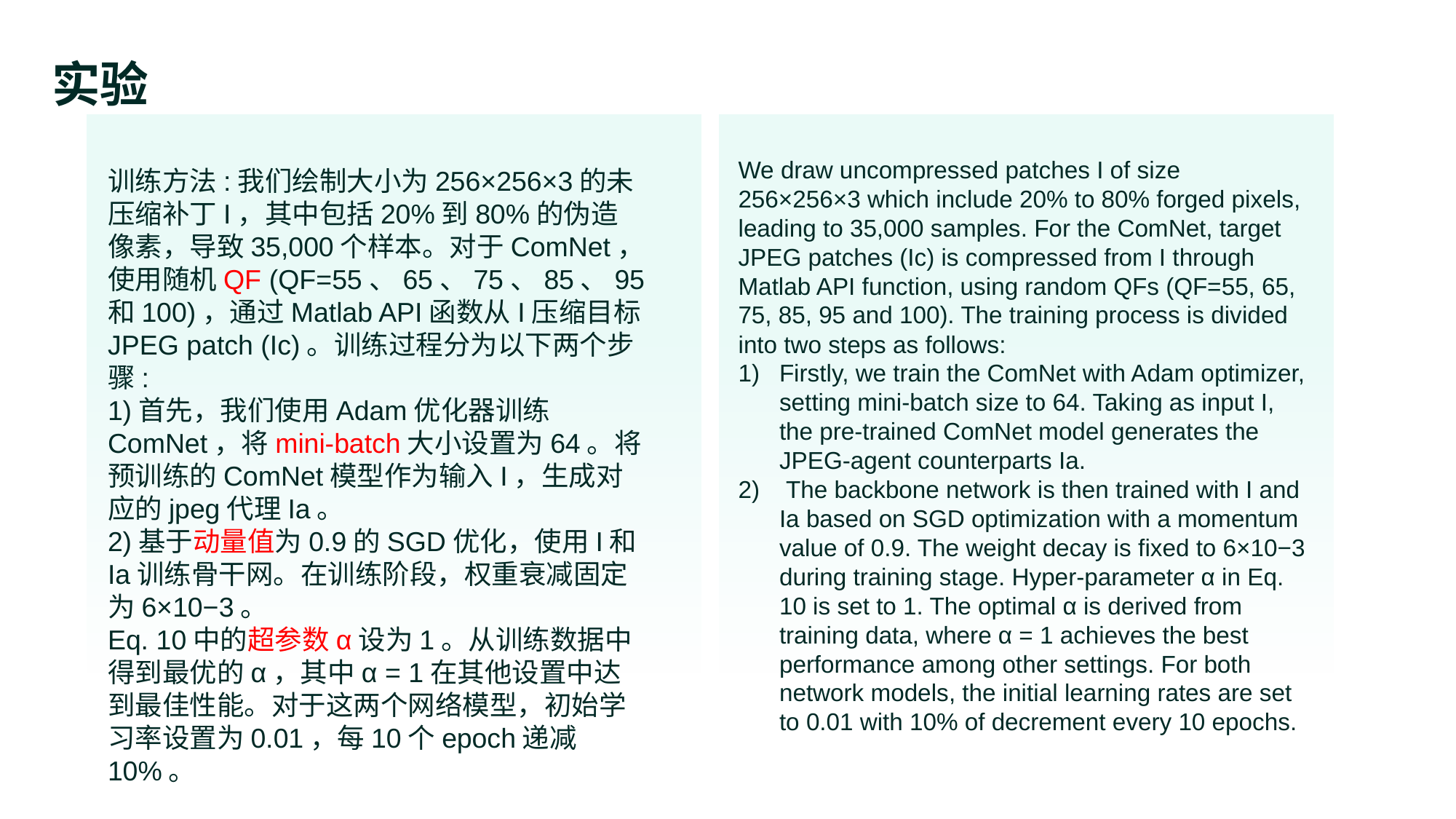

实验

训练方法:我们绘制大小为256×256×3的未压缩补丁I，其中包括20%到80%的伪造像素，导致35,000个样本。对于ComNet，使用随机QF (QF=55、65、75、85、95和100)，通过Matlab API函数从I压缩目标JPEG patch (Ic)。训练过程分为以下两个步骤:
1)首先，我们使用Adam优化器训练ComNet，将mini-batch大小设置为64。将预训练的ComNet模型作为输入I，生成对应的jpeg代理Ia。
2)基于动量值为0.9的SGD优化，使用I和Ia训练骨干网。在训练阶段，权重衰减固定为6×10−3。
Eq. 10中的超参数α设为1。从训练数据中得到最优的α，其中α = 1在其他设置中达到最佳性能。对于这两个网络模型，初始学习率设置为0.01，每10个epoch递减10%。
We draw uncompressed patches I of size 256×256×3 which include 20% to 80% forged pixels, leading to 35,000 samples. For the ComNet, target JPEG patches (Ic) is compressed from I through Matlab API function, using random QFs (QF=55, 65, 75, 85, 95 and 100). The training process is divided into two steps as follows:
Firstly, we train the ComNet with Adam optimizer, setting mini-batch size to 64. Taking as input I, the pre-trained ComNet model generates the JPEG-agent counterparts Ia.
 The backbone network is then trained with I and Ia based on SGD optimization with a momentum value of 0.9. The weight decay is fixed to 6×10−3 during training stage. Hyper-parameter α in Eq. 10 is set to 1. The optimal α is derived from training data, where α = 1 achieves the best performance among other settings. For both network models, the initial learning rates are set to 0.01 with 10% of decrement every 10 epochs.